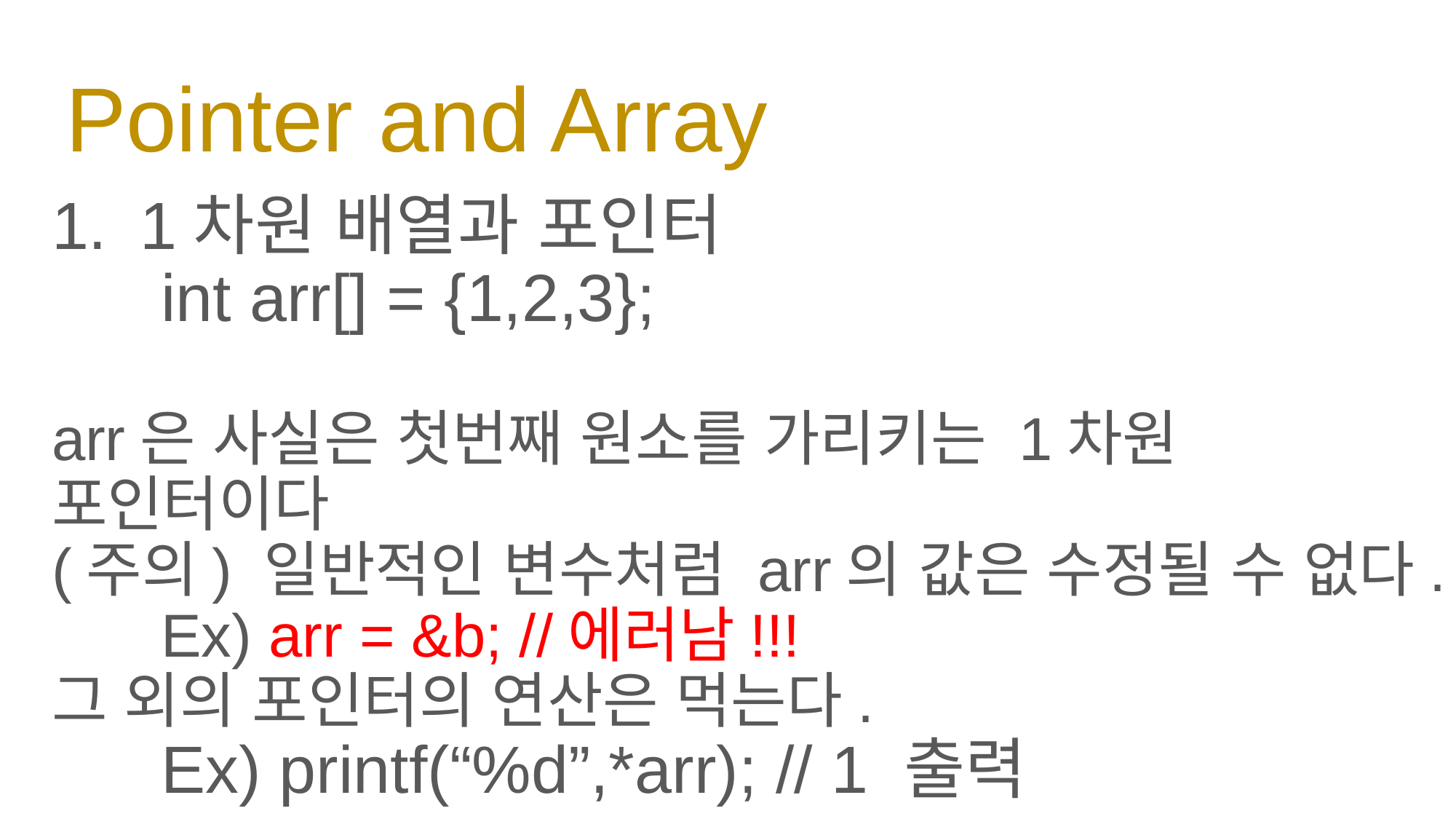

# Pointer and Array
1차원 배열과 포인터
	int arr[] = {1,2,3};

arr은 사실은 첫번째 원소를 가리키는 1차원 포인터이다
(주의) 일반적인 변수처럼 arr의 값은 수정될 수 없다.
	Ex) arr = &b; //에러남!!!
그 외의 포인터의 연산은 먹는다.
	Ex) printf(“%d”,*arr); // 1 출력